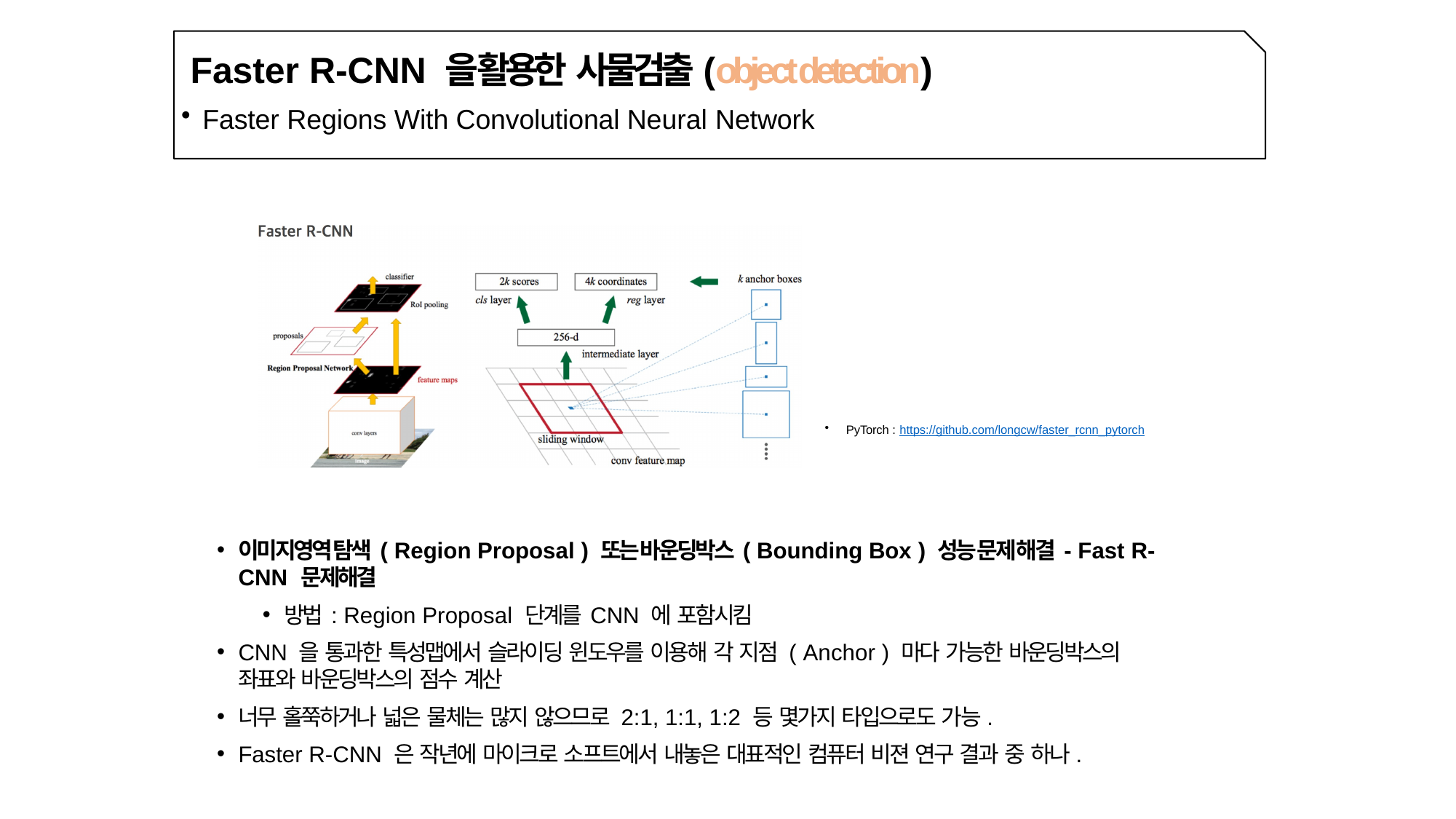

Faster R-CNN 을 활용한 사물검출(object detection)
Faster Regions With Convolutional Neural Network

PyTorch : https://github.com/longcw/faster_rcnn_pytorch

이미지영역 탐색 ( Region Proposal ) 또는 바운딩박스 ( Bounding Box ) 성능 문제 해결 - Fast R-CNN 문제해결
방법 : Region Proposal 단계를 CNN 에 포함시킴
CNN 을 통과한 특성맵에서 슬라이딩 윈도우를 이용해 각 지점 ( Anchor ) 마다 가능한 바운딩박스의 좌표와 바운딩박스의 점수 계산
너무 홀쭉하거나 넓은 물체는 많지 않으므로 2:1, 1:1, 1:2 등 몇가지 타입으로도 가능.
Faster R-CNN 은 작년에 마이크로 소프트에서 내놓은 대표적인 컴퓨터 비젼 연구 결과 중 하나.